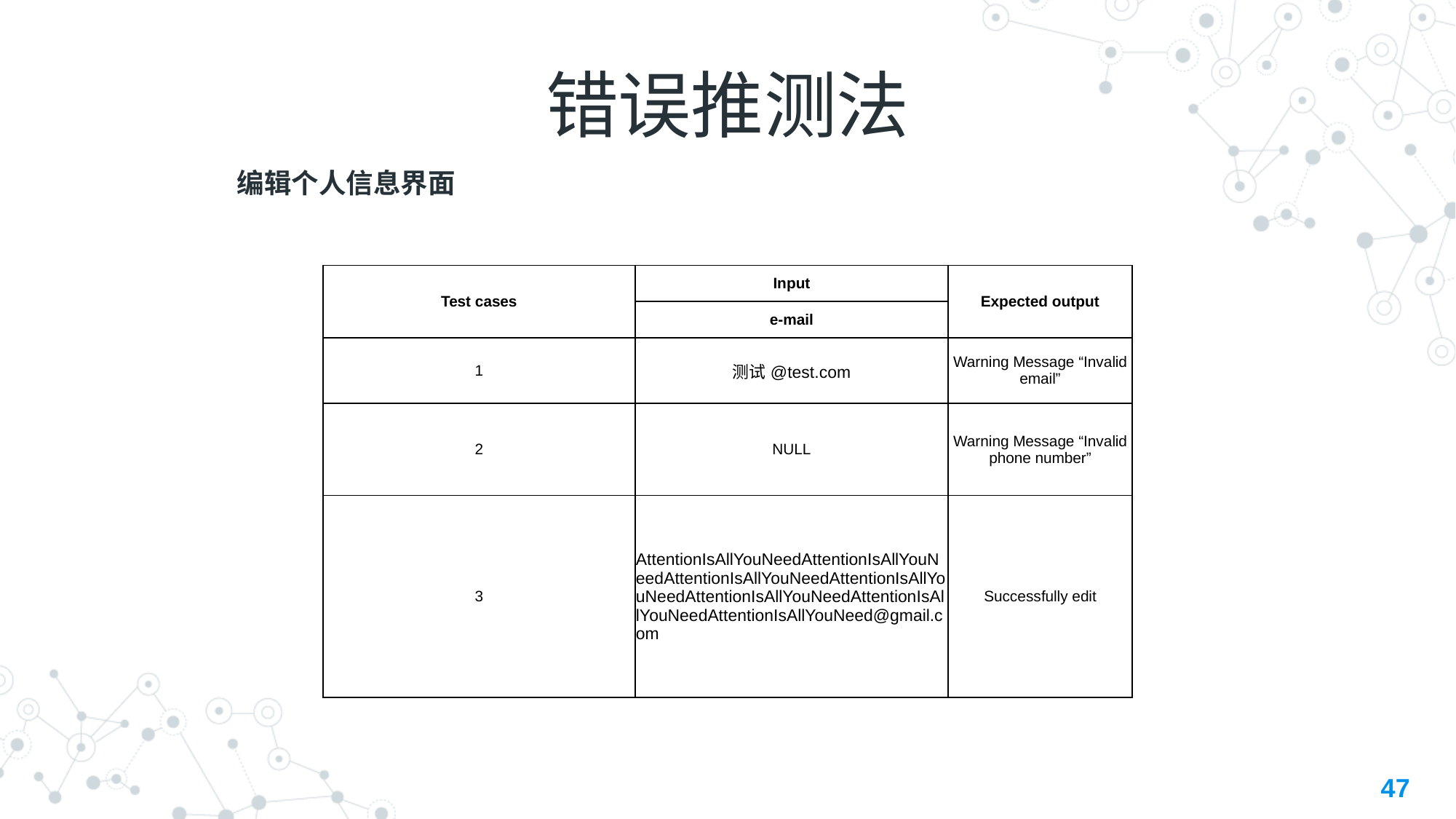

# 错误推测法
编辑个人信息界面
| Test cases | Input | Expected output |
| --- | --- | --- |
|  | e-mail |  |
| 1 | 测试@test.com | Warning Message “Invalid email” |
| 2 | NULL | Warning Message “Invalid phone number” |
| 3 | AttentionIsAllYouNeedAttentionIsAllYouNeedAttentionIsAllYouNeedAttentionIsAllYouNeedAttentionIsAllYouNeedAttentionIsAllYouNeedAttentionIsAllYouNeed@gmail.com | Successfully edit |
47